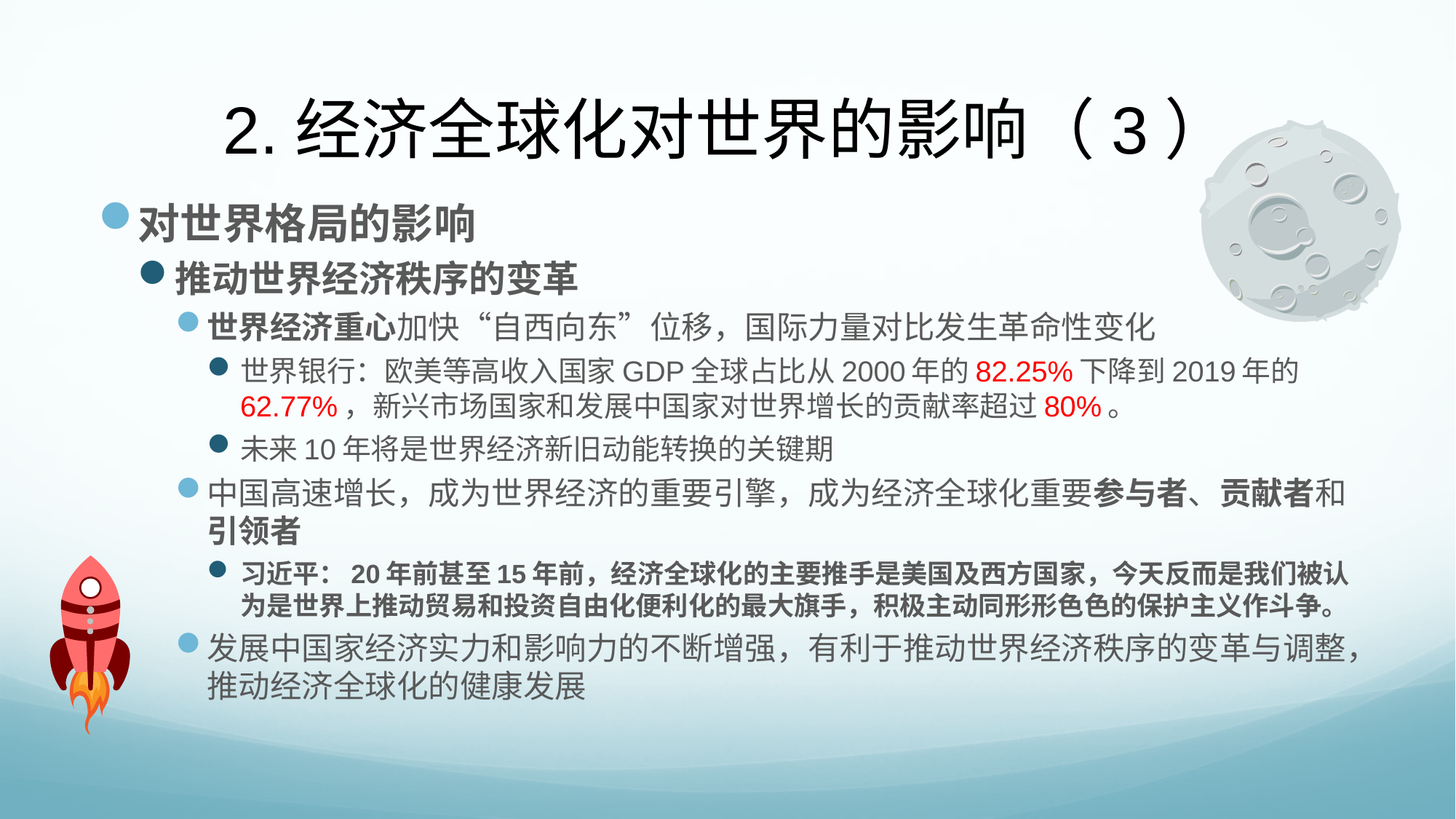

# 2.经济全球化对世界的影响（3）

对世界格局的影响
推动世界经济秩序的变革
世界经济重心加快“自西向东”位移，国际力量对比发生革命性变化
世界银行：欧美等高收入国家GDP全球占比从2000年的82.25%下降到2019年的62.77%，新兴市场国家和发展中国家对世界增长的贡献率超过80%。
未来10年将是世界经济新旧动能转换的关键期
中国高速增长，成为世界经济的重要引擎，成为经济全球化重要参与者、贡献者和引领者
习近平：20年前甚至15年前，经济全球化的主要推手是美国及西方国家，今天反而是我们被认为是世界上推动贸易和投资自由化便利化的最大旗手，积极主动同形形色色的保护主义作斗争。
发展中国家经济实力和影响力的不断增强，有利于推动世界经济秩序的变革与调整，推动经济全球化的健康发展